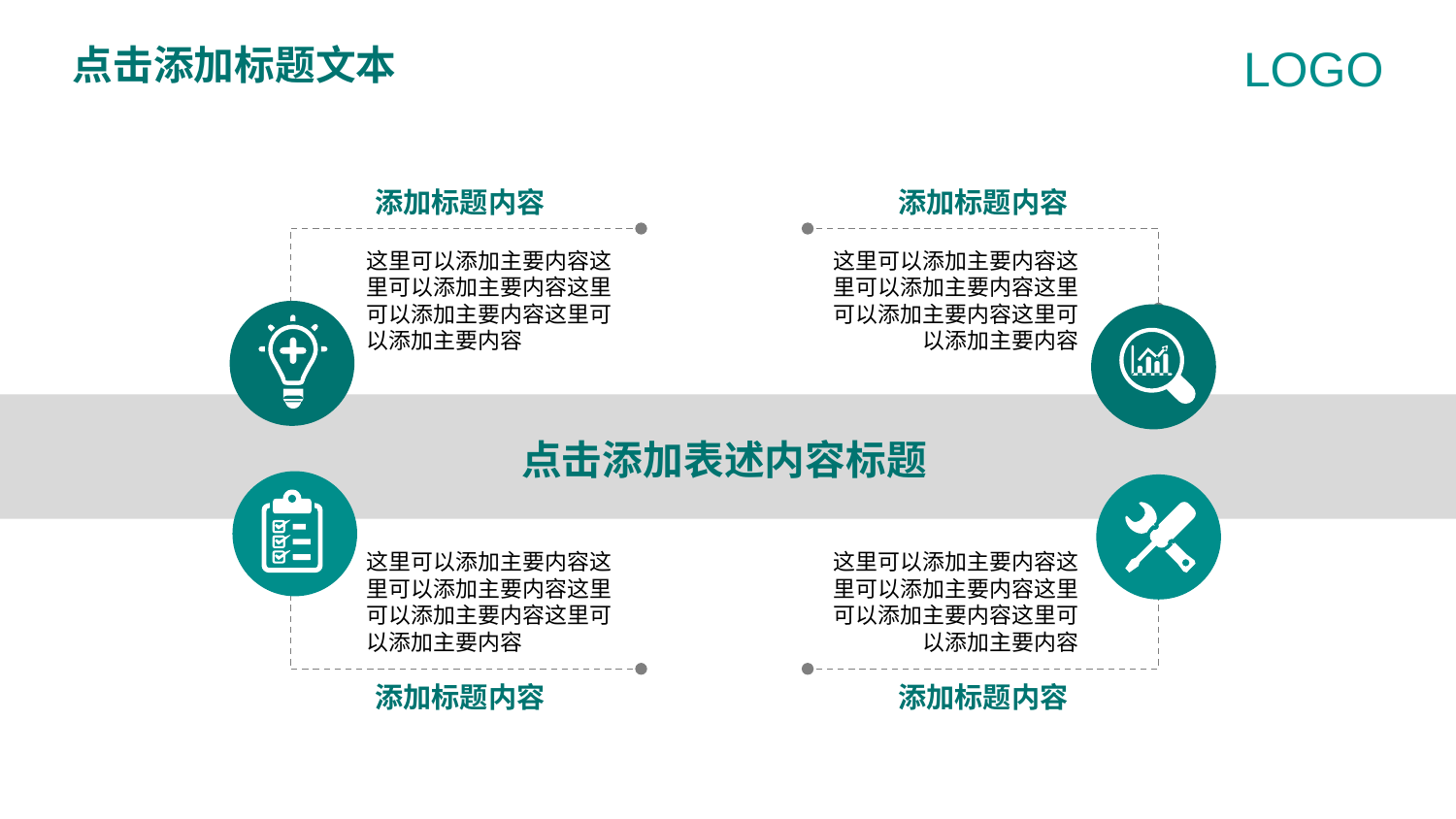

LOGO
点击添加标题文本
添加标题内容
添加标题内容

这里可以添加主要内容这里可以添加主要内容这里可以添加主要内容这里可以添加主要内容
这里可以添加主要内容这里可以添加主要内容这里可以添加主要内容这里可以添加主要内容

点击添加表述内容标题

这里可以添加主要内容这里可以添加主要内容这里可以添加主要内容这里可以添加主要内容
这里可以添加主要内容这里可以添加主要内容这里可以添加主要内容这里可以添加主要内容

添加标题内容
添加标题内容